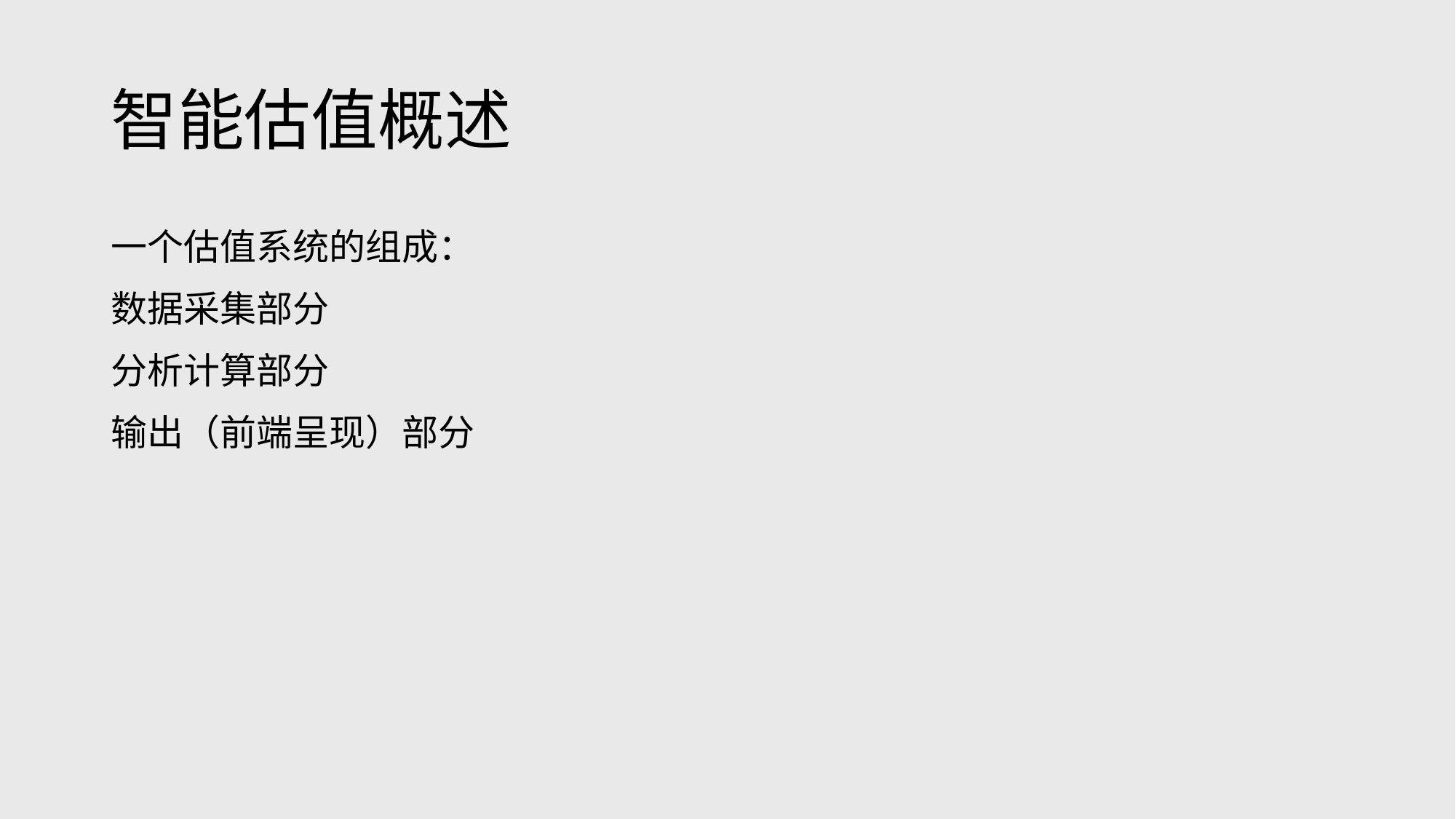

# 智能估值概述
一个估值系统的组成：
数据采集部分
分析计算部分
输出（前端呈现）部分